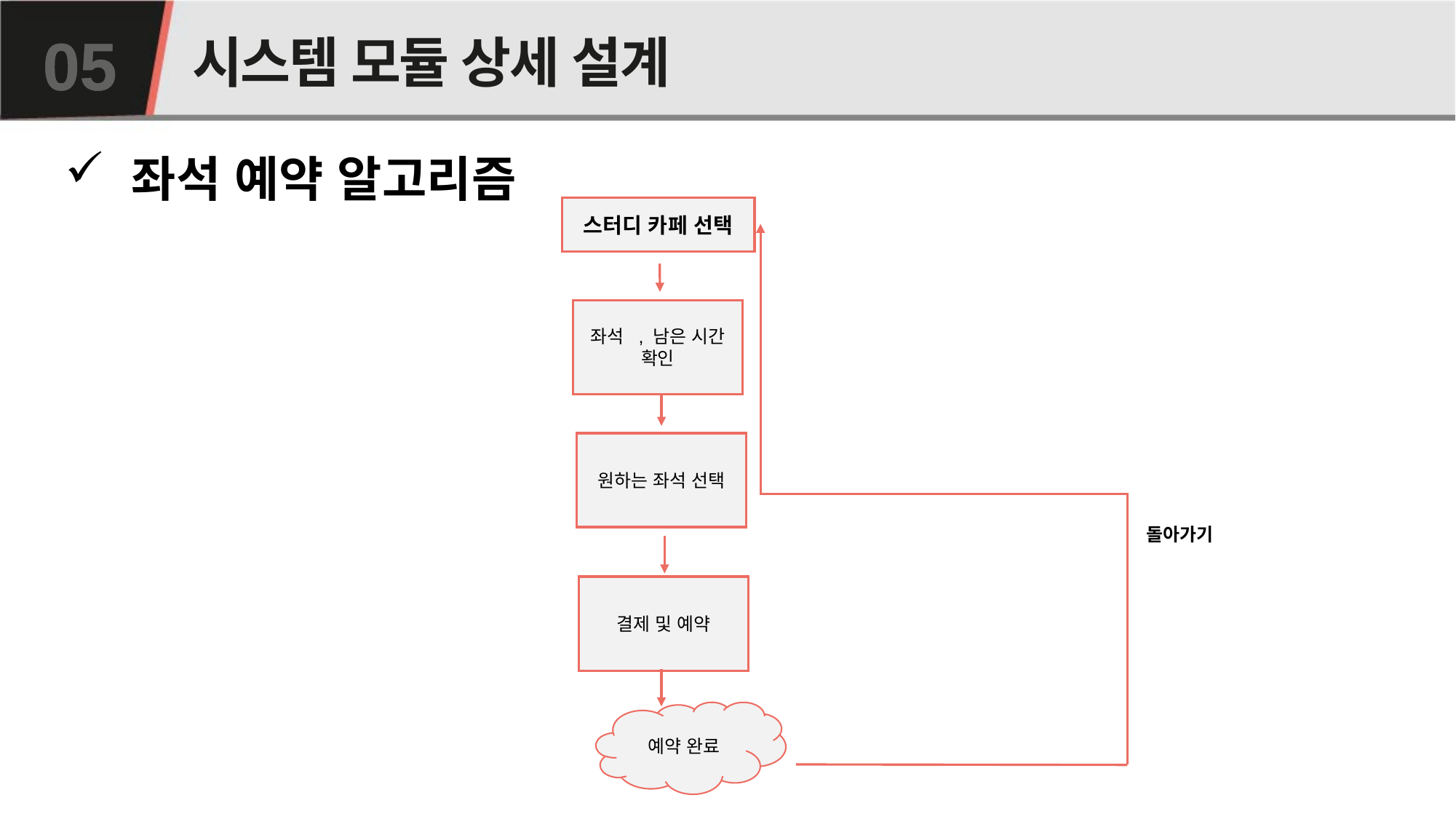

# 시스템 모듈 상세 설계
05
 좌석 예약 알고리즘
스터디 카페 선택
좌석  , 남은 시간 확인
원하는 좌석 선택
돌아가기
결제 및 예약
예약 완료